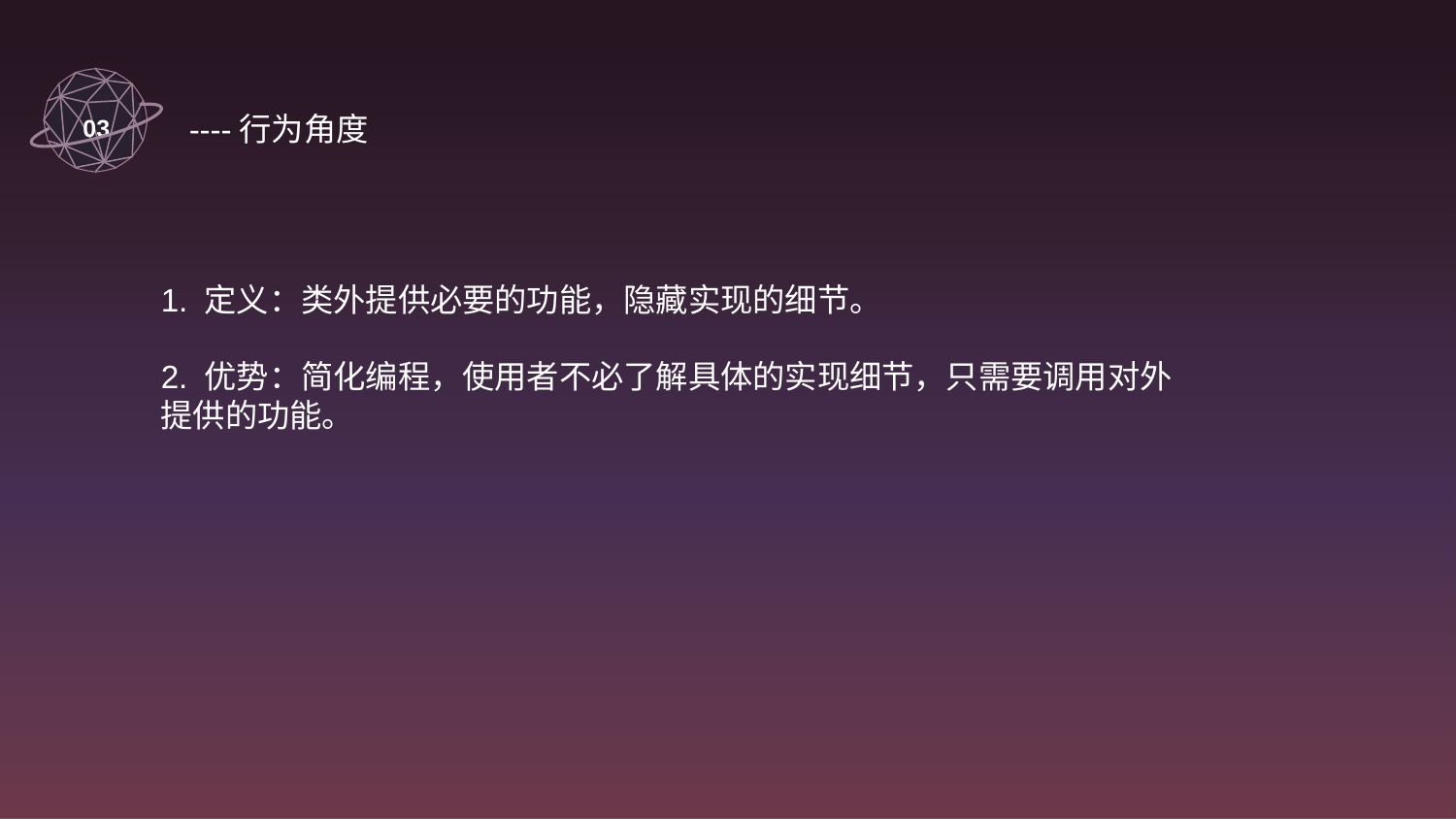

03

 ----行为角度
1. 定义：类外提供必要的功能，隐藏实现的细节。

2. 优势：简化编程，使用者不必了解具体的实现细节，只需要调用对外提供的功能。